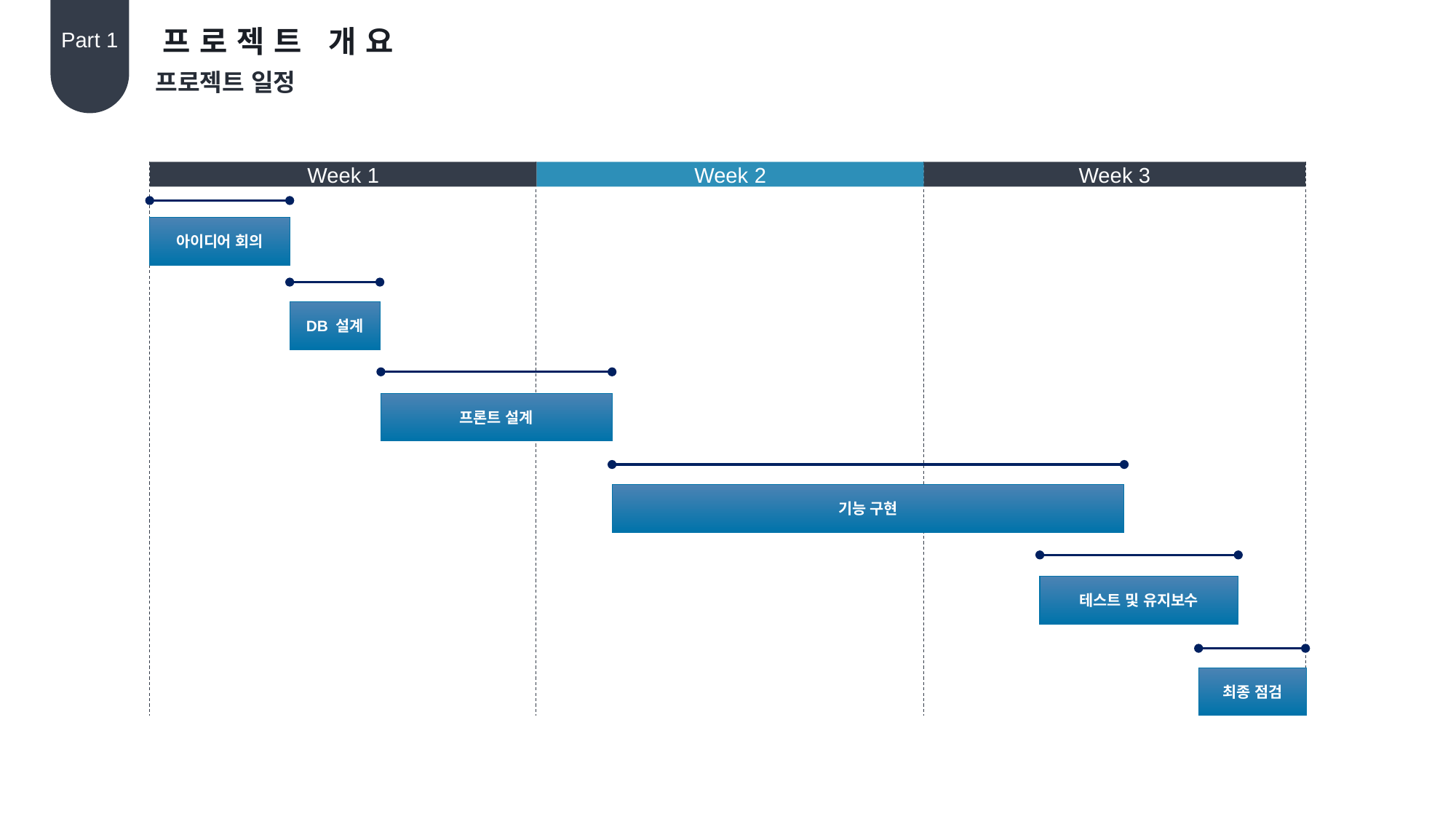

프로젝트 개요
Part 1
프로젝트 일정
Week 1
Week 2
Week 3
아이디어 회의
DB 설계
프론트 설계
기능 구현
테스트 및 유지보수
최종 점검